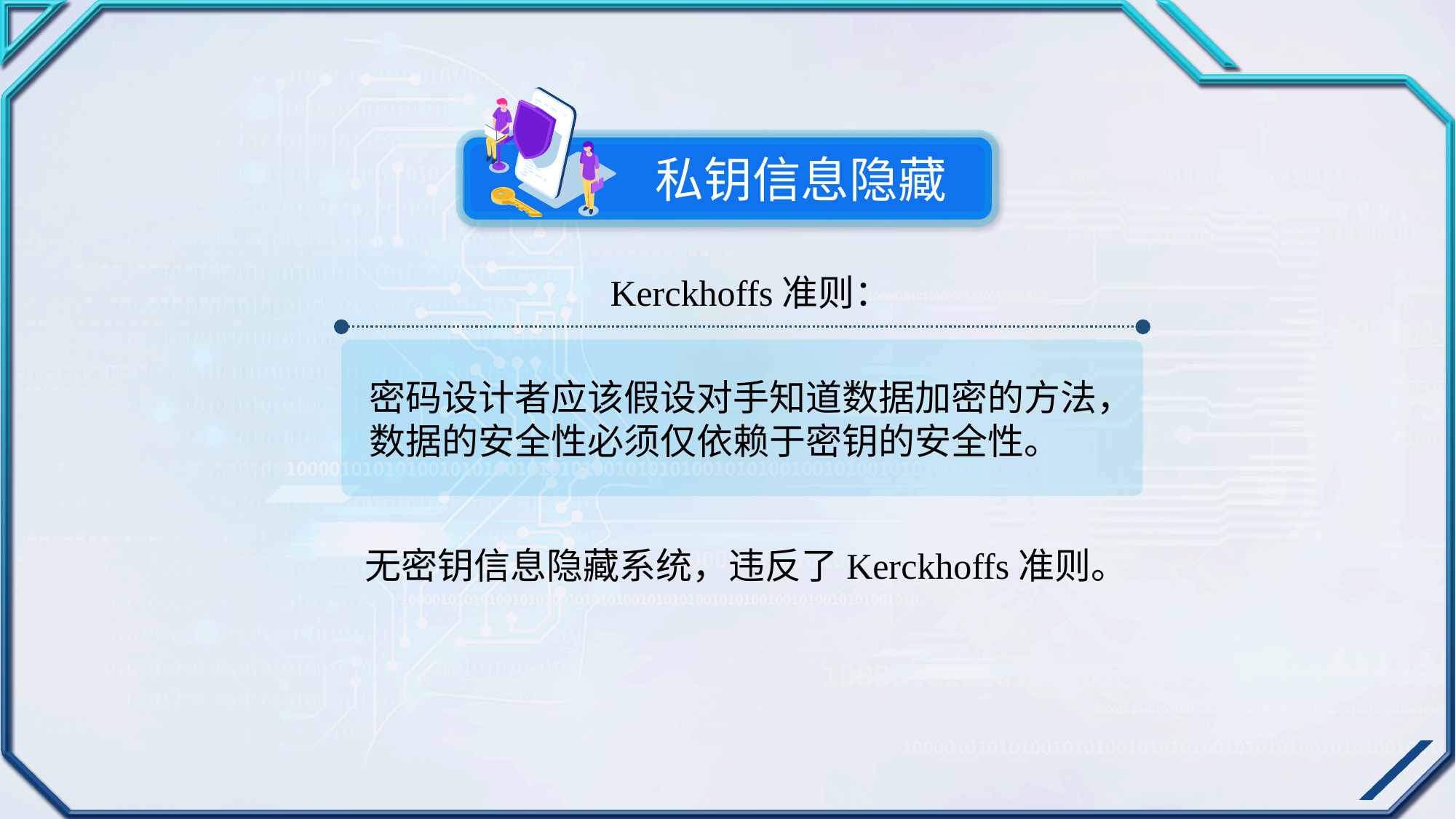

私钥信息隐藏
Kerckhoffs准则：

密码设计者应该假设对手知道数据加密的方法，数据的安全性必须仅依赖于密钥的安全性。
无密钥信息隐藏系统，违反了Kerckhoffs准则。